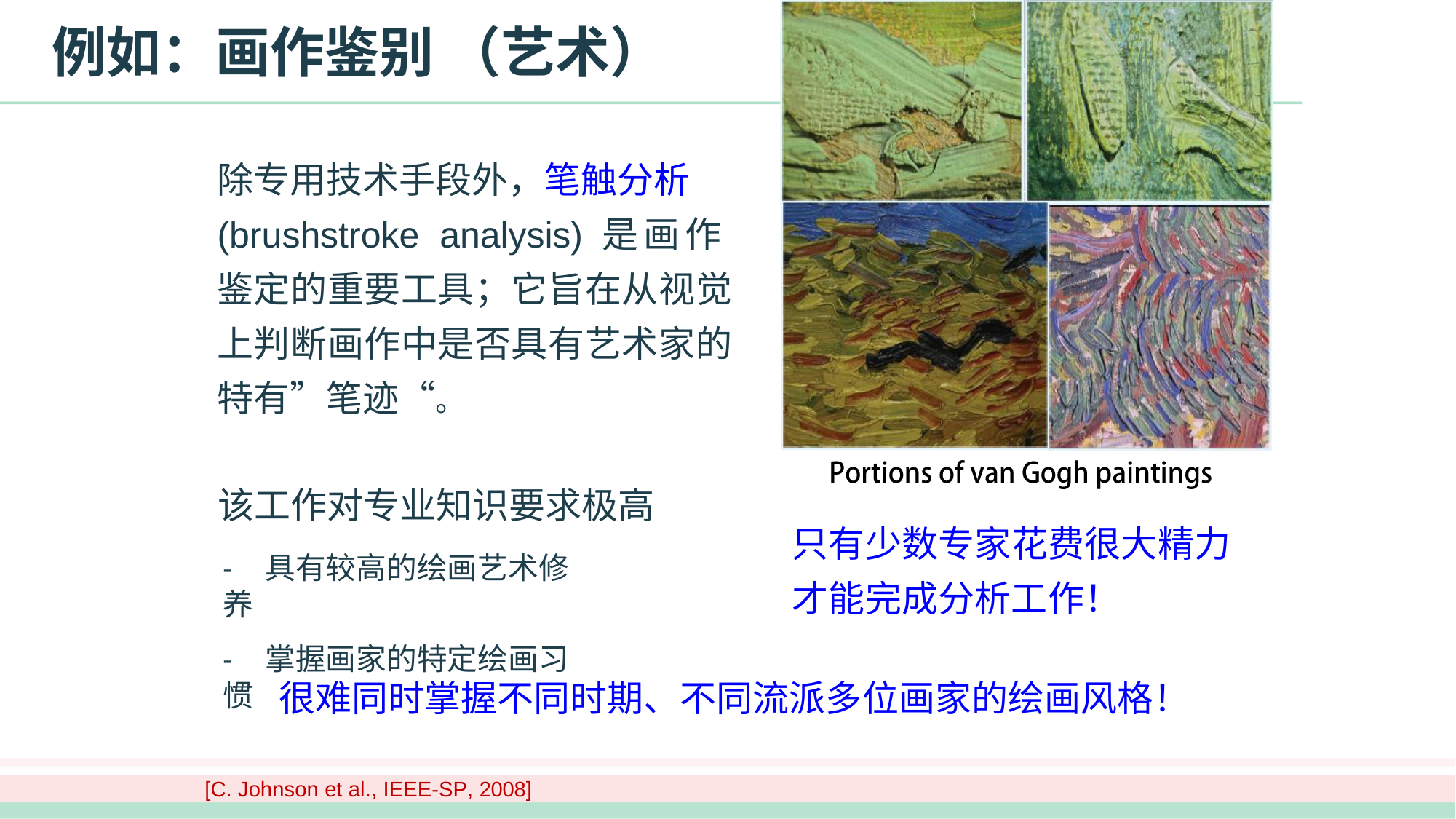

# 例如：画作鉴别 （艺术）
除专用技术手段外，笔触分析 (brushstroke  analysis) 是画作鉴定的重要工具；它旨在从视觉上判断画作中是否具有艺术家的特有”笔迹“。

该工作对专业知识要求极高
只有少数专家花费很大精力 才能完成分析工作！
-	具有较高的绘画艺术修养

-	掌握画家的特定绘画习惯
很难同时掌握不同时期、不同流派多位画家的绘画风格！
[C. Johnson et al., IEEE-SP, 2008]